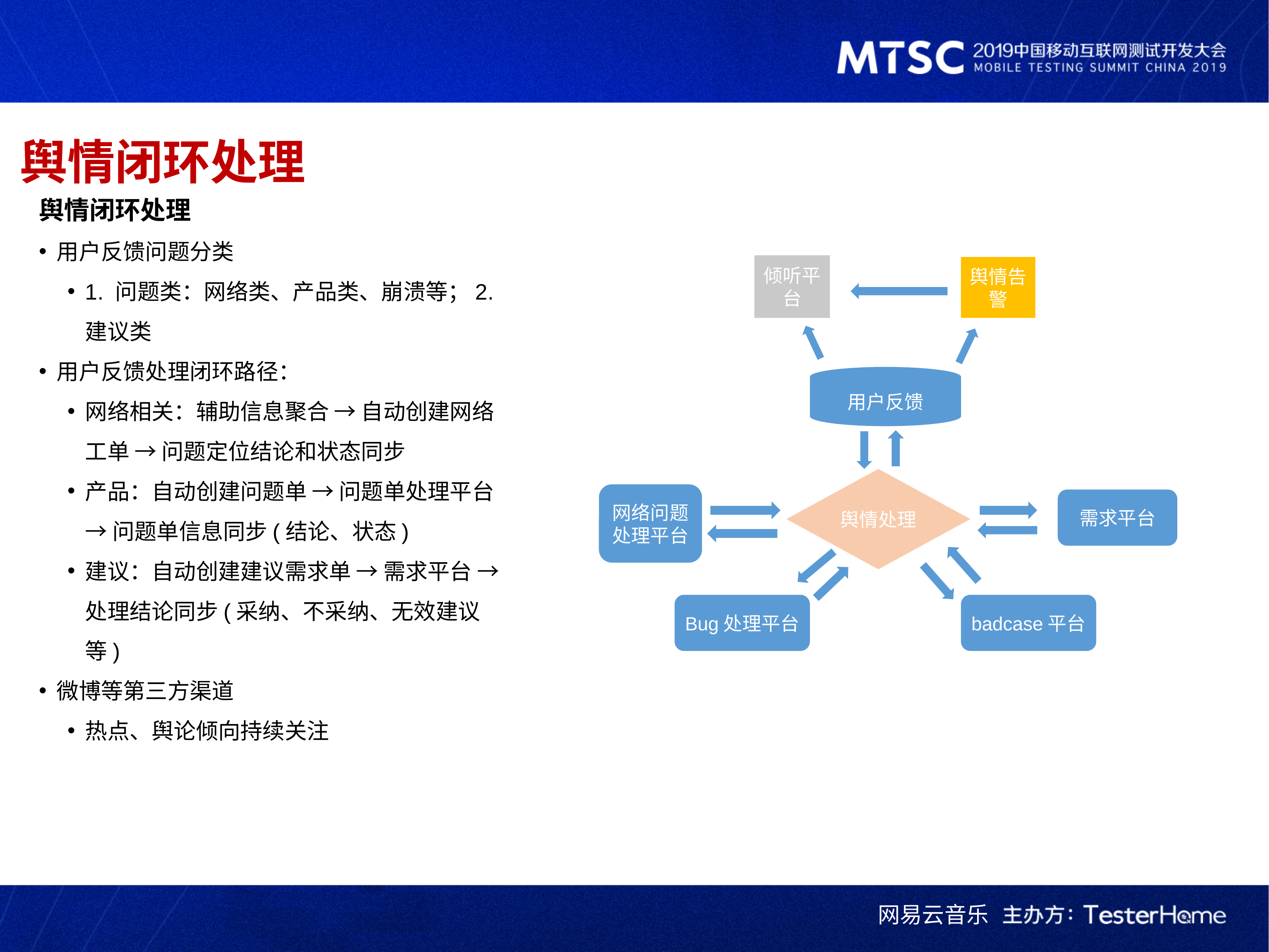

舆情闭环处理
舆情闭环处理
用户反馈问题分类
1. 问题类：网络类、产品类、崩溃等；2. 建议类
用户反馈处理闭环路径：
网络相关：辅助信息聚合 → 自动创建网络工单 → 问题定位结论和状态同步
产品：自动创建问题单 → 问题单处理平台 → 问题单信息同步(结论、状态)
建议：自动创建建议需求单 → 需求平台 →处理结论同步(采纳、不采纳、无效建议等)
微博等第三方渠道
热点、舆论倾向持续关注

倾听平台
舆情告警

用户反馈

舆情处理

网络问题处理平台
需求平台

Bug处理平台
badcase平台
网易云音乐